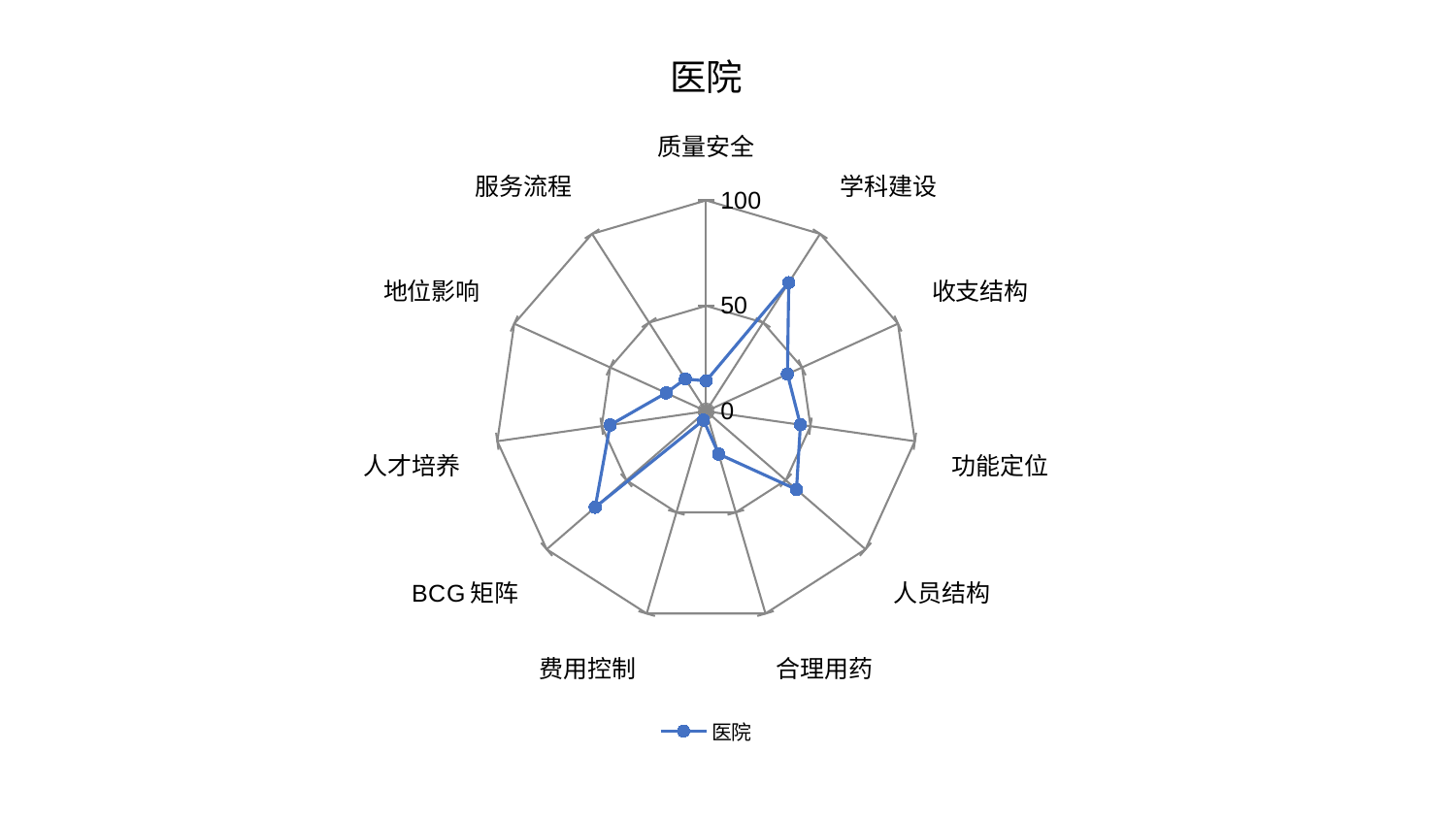

### Chart: 医院

| Category | 医院 |
|---|---|
| 质量安全 | 14.370257574885136 |
| 学科建设 | 72.51864463555009 |
| 收支结构 | 42.40314211764804 |
| 功能定位 | 45.17951955382944 |
| 人员结构 | 56.70336992574875 |
| 合理用药 | 21.179009432667446 |
| 费用控制 | 4.414616162709432 |
| BCG矩阵 | 69.58310347946944 |
| 人才培养 | 45.98040770151303 |
| 地位影响 | 20.840577846805303 |
| 服务流程 | 18.223221214220775 |
169